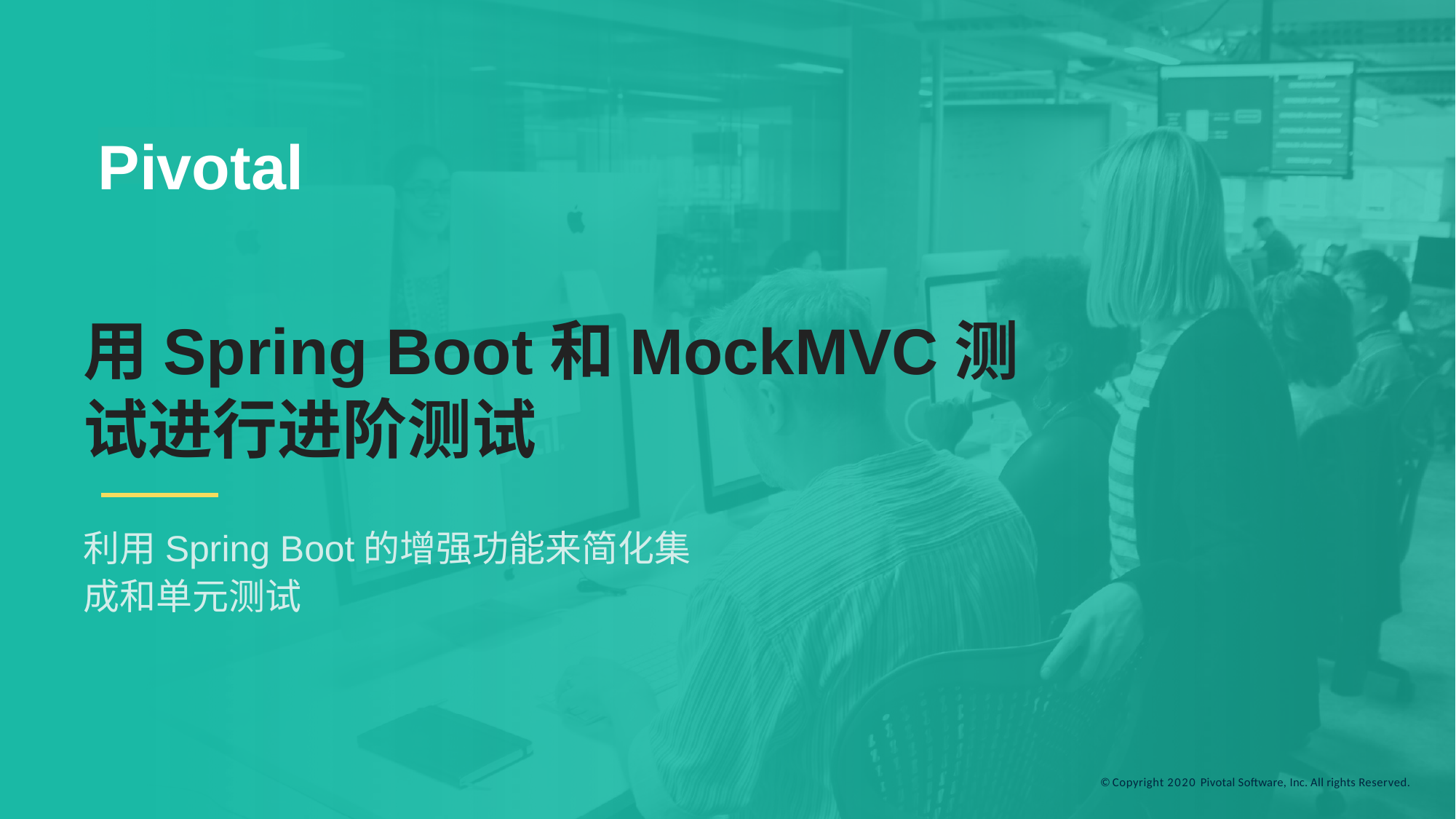

Pivotal
用Spring Boot和MockMVC测试进行进阶测试
利用Spring Boot的增强功能来简化集成和单元测试
© Copyright 2020 Pivotal Software, Inc. All rights Reserved.